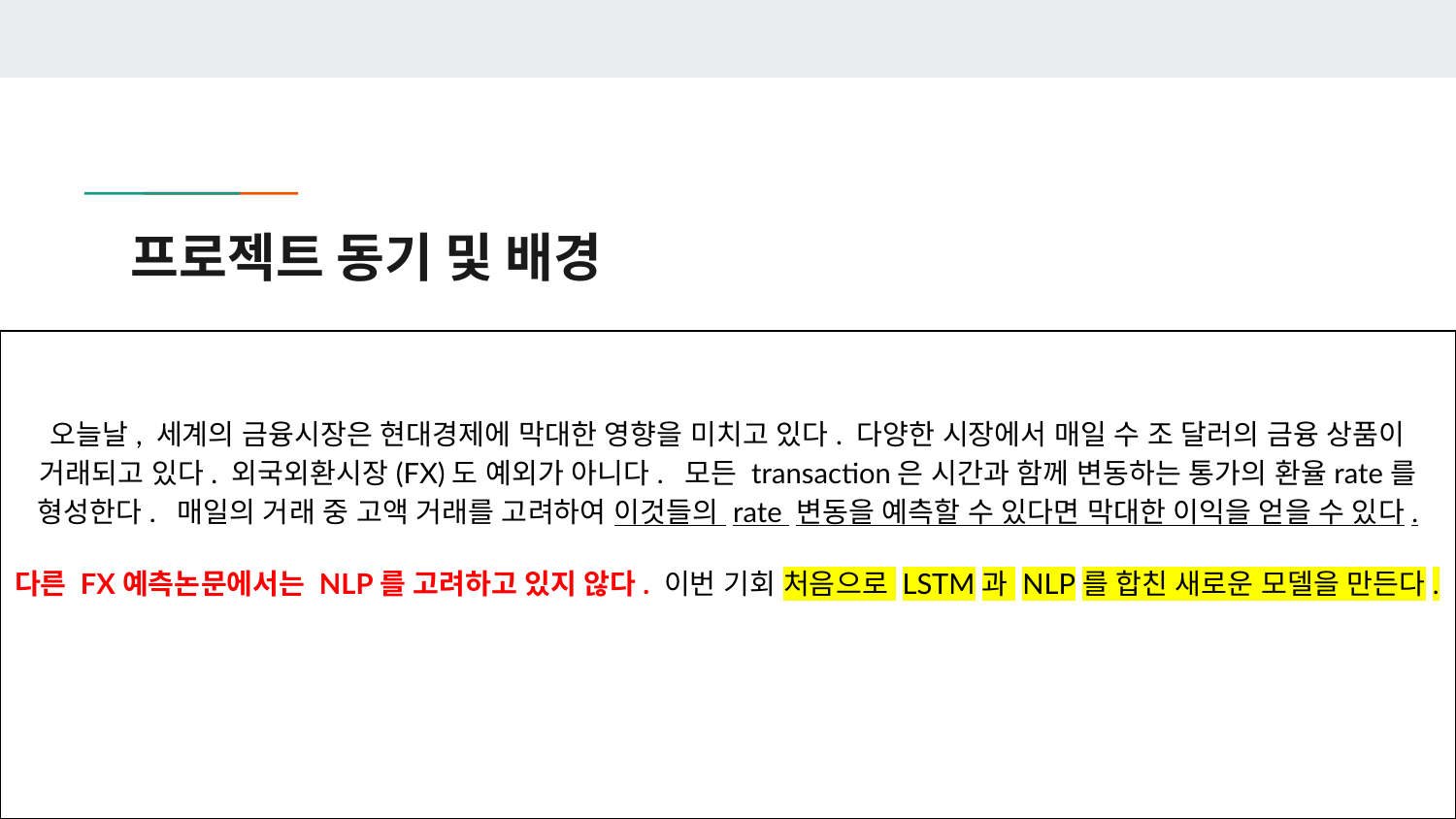

# 프로젝트 동기 및 배경

오늘날, 세계의 금융시장은 현대경제에 막대한 영향을 미치고 있다. 다양한 시장에서 매일 수 조 달러의 금융 상품이 거래되고 있다. 외국외환시장(FX)도 예외가 아니다.  모든 transaction은 시간과 함께 변동하는 통가의 환율rate를 형성한다.  매일의 거래 중 고액 거래를 고려하여 이것들의 rate 변동을 예측할 수 있다면 막대한 이익을 얻을 수 있다.
다른 FX예측논문에서는 NLP를 고려하고 있지 않다. 이번 기회 처음으로 LSTM과 NLP를 합친 새로운 모델을 만든다.